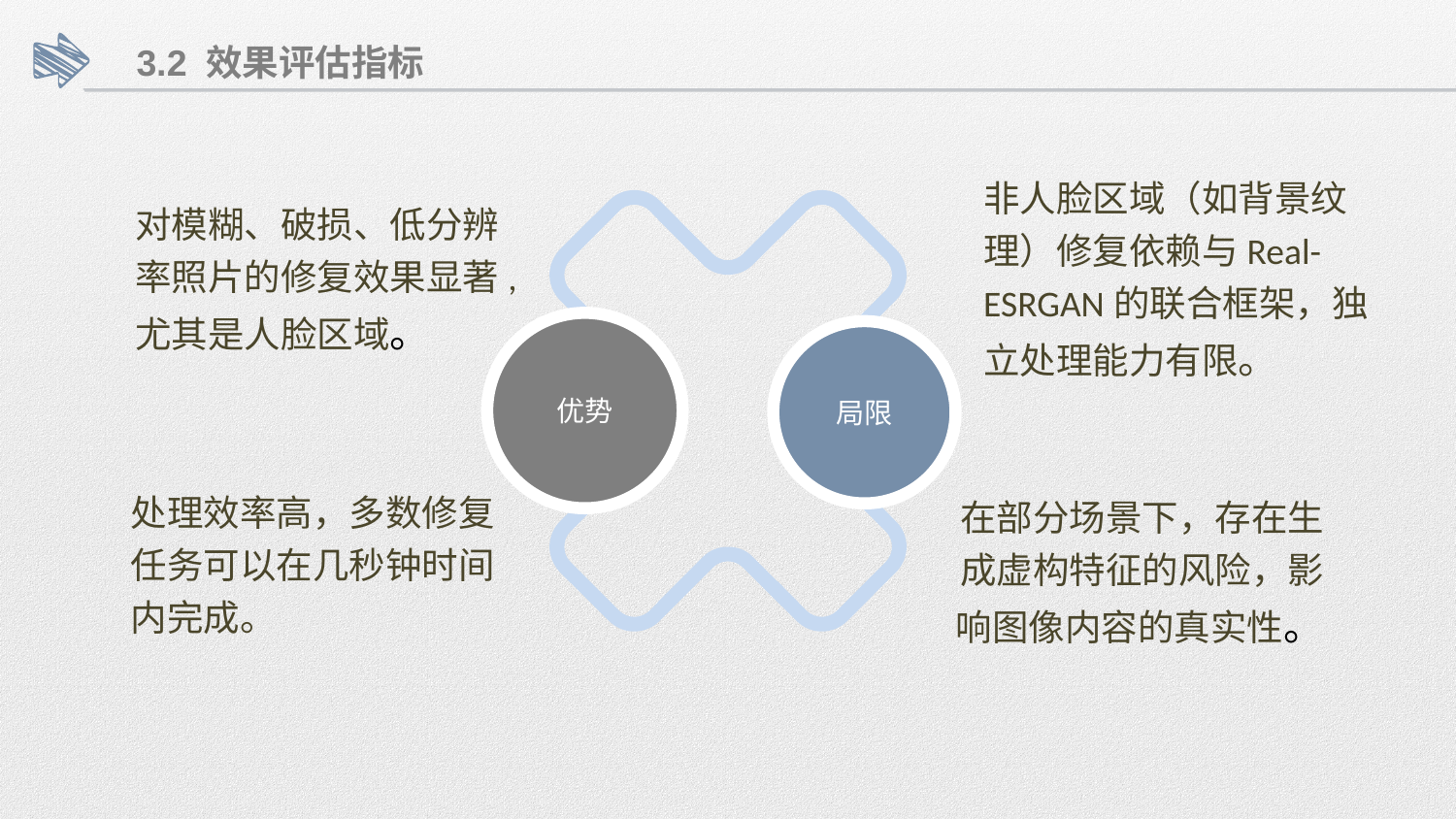

3.2 效果评估指标
对模糊、破损、低分辨率照片的修复效果显著,尤其是人脸区域。
非人脸区域（如背景纹理）修复依赖与Real-ESRGAN的联合框架，独立处理能力有限。

优势
局限
处理效率高，多数修复任务可以在几秒钟时间内完成。

在部分场景下，存在生成虚构特征的风险，影响图像内容的真实性。